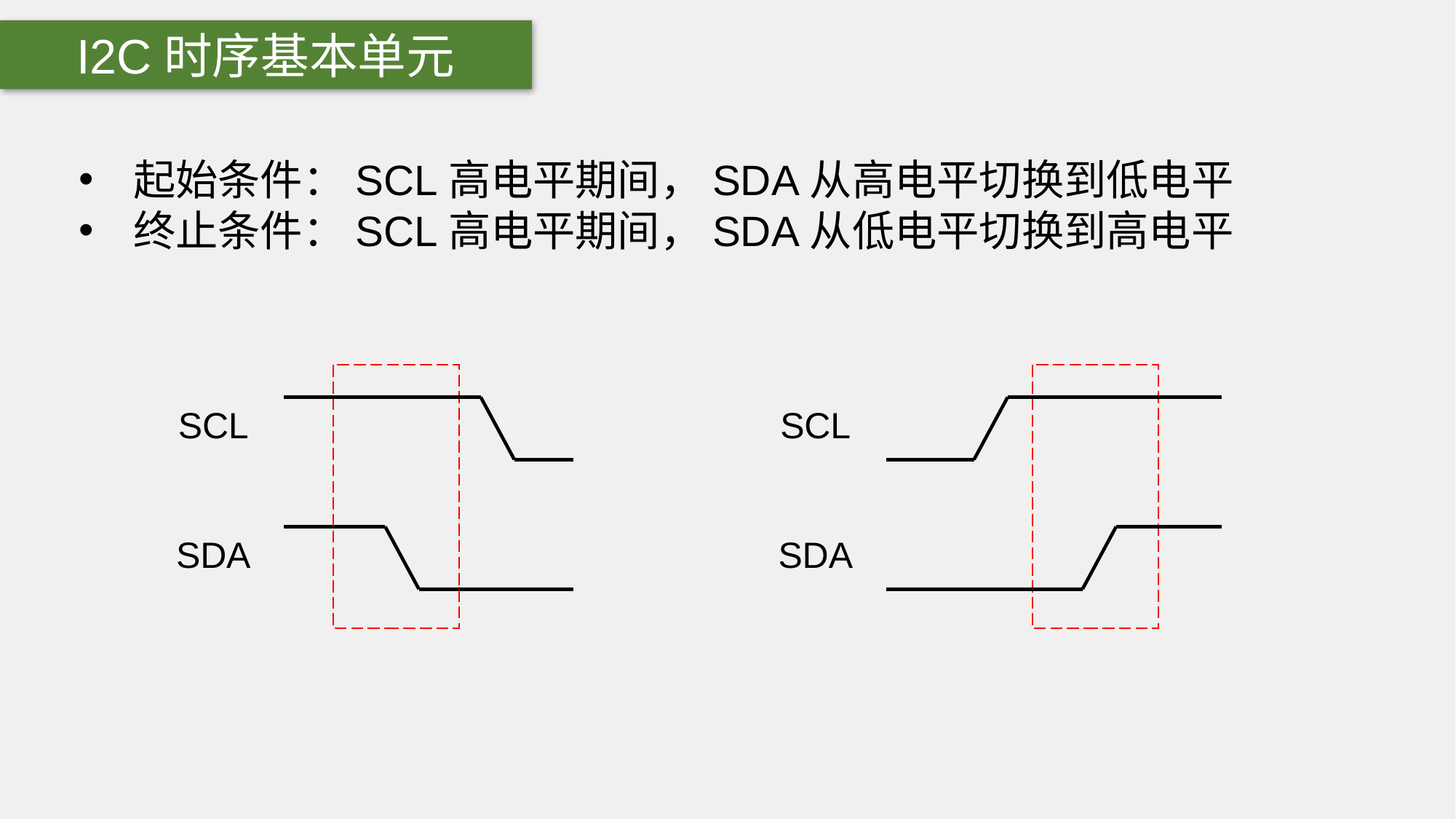

I2C时序基本单元
起始条件：SCL高电平期间，SDA从高电平切换到低电平
终止条件：SCL高电平期间，SDA从低电平切换到高电平

SCL
SCL
SDA
SDA